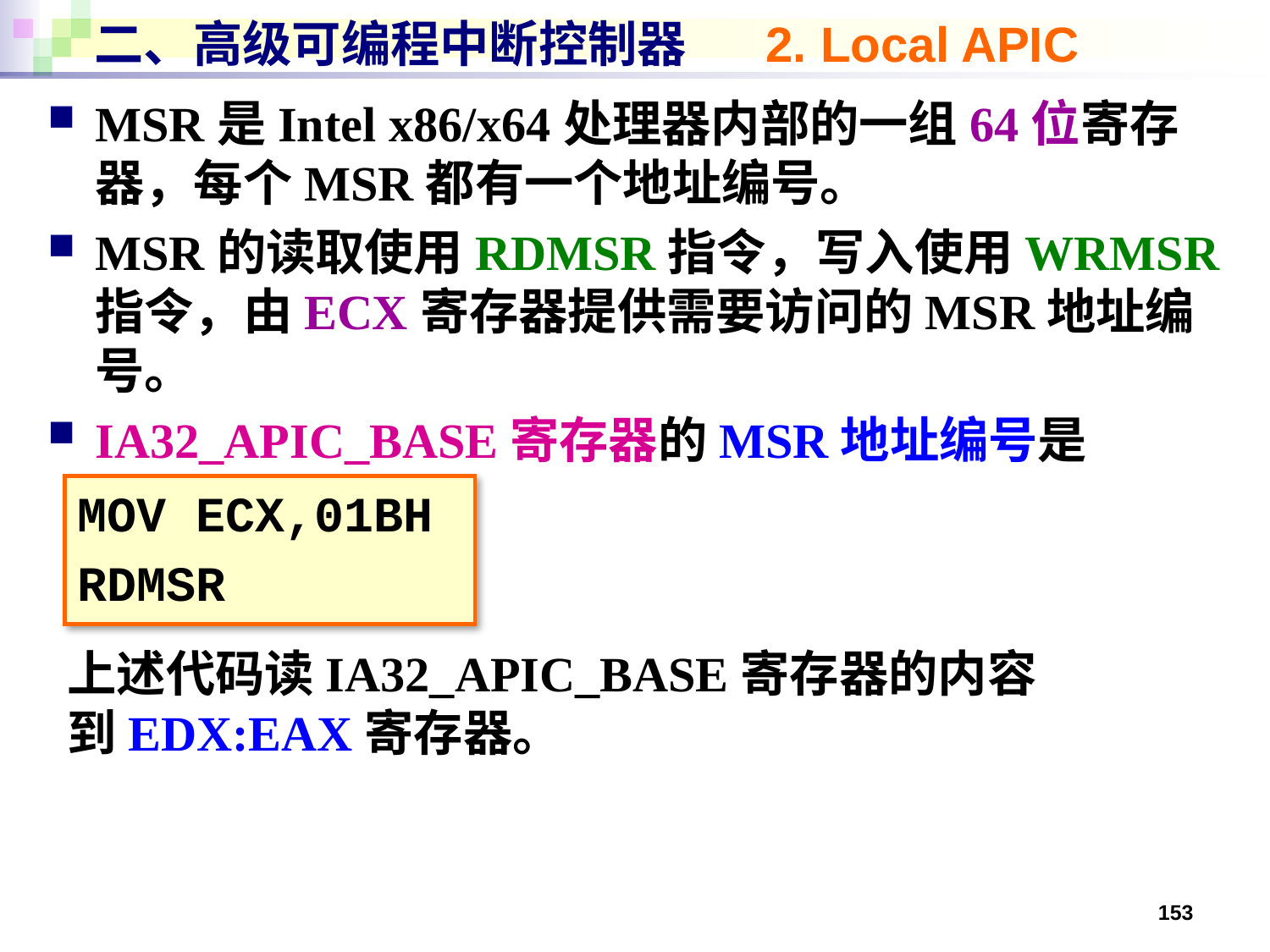

# 二、高级可编程中断控制器      2. Local APIC
MSR是Intel x86/x64处理器内部的一组64位寄存器，每个MSR都有一个地址编号。
MSR的读取使用RDMSR指令，写入使用WRMSR指令，由ECX寄存器提供需要访问的MSR地址编号。
IA32_APIC_BASE寄存器的MSR地址编号是01BH。
MOV ECX,01BH
RDMSR
上述代码读IA32_APIC_BASE寄存器的内容到EDX:EAX寄存器。
153